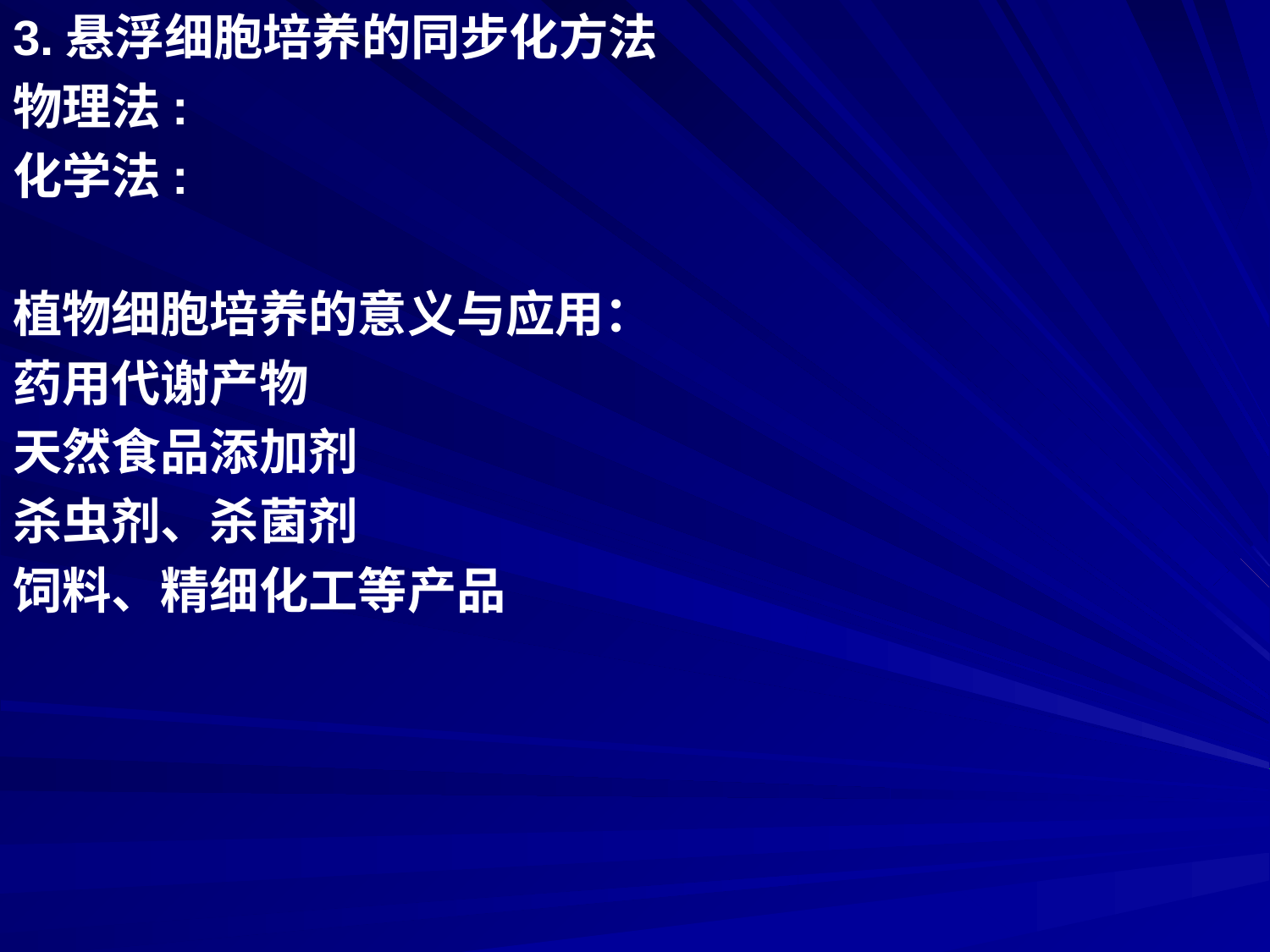

3.悬浮细胞培养的同步化方法
物理法:
化学法:

植物细胞培养的意义与应用：
药用代谢产物
天然食品添加剂
杀虫剂、杀菌剂
饲料、精细化工等产品